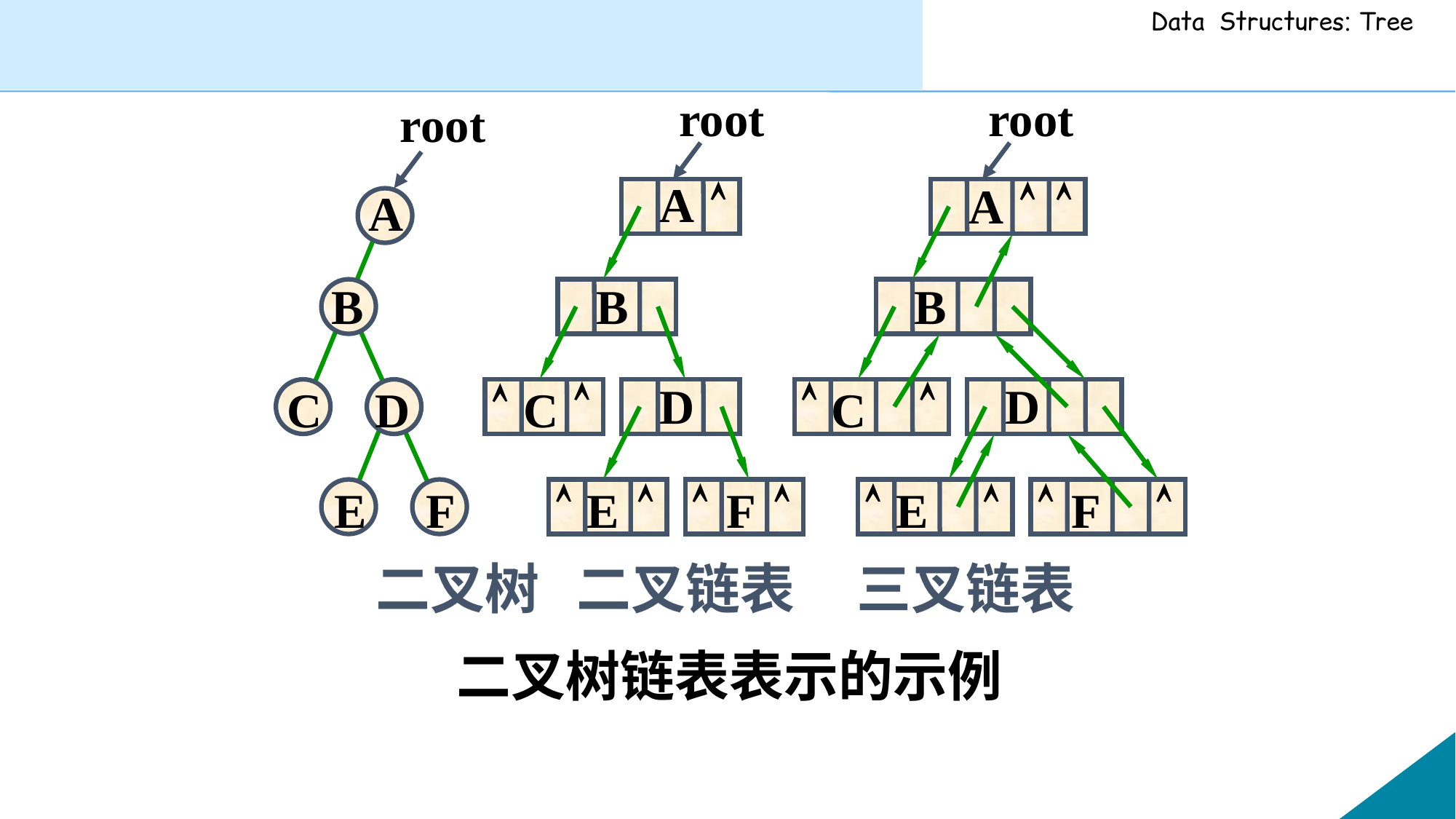

root
root
root

A
∧
A
∧
∧
A

B
B
B

∧
D
∧
∧
D
∧
C
D
C
C

∧
∧
∧
∧
∧
∧
∧
∧
E
F
E
F
E
F

二叉树   二叉链表     三叉链表
二叉树链表表示的示例